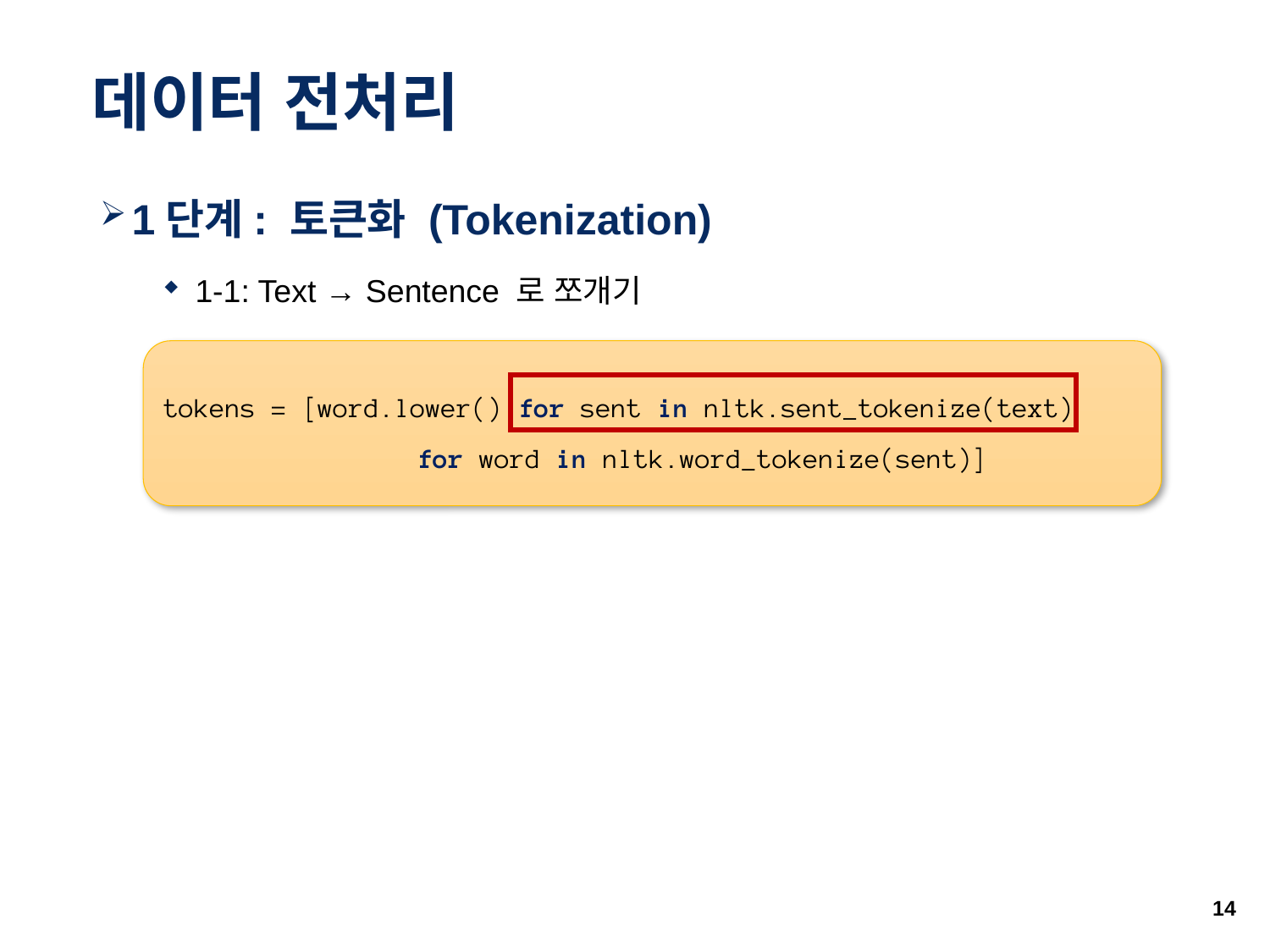

# 데이터 전처리
1단계: 토큰화 (Tokenization)
1-1: Text → Sentence 로 쪼개기
tokens = [word.lower() for sent in nltk.sent_tokenize(text)
		for word in nltk.word_tokenize(sent)]

14